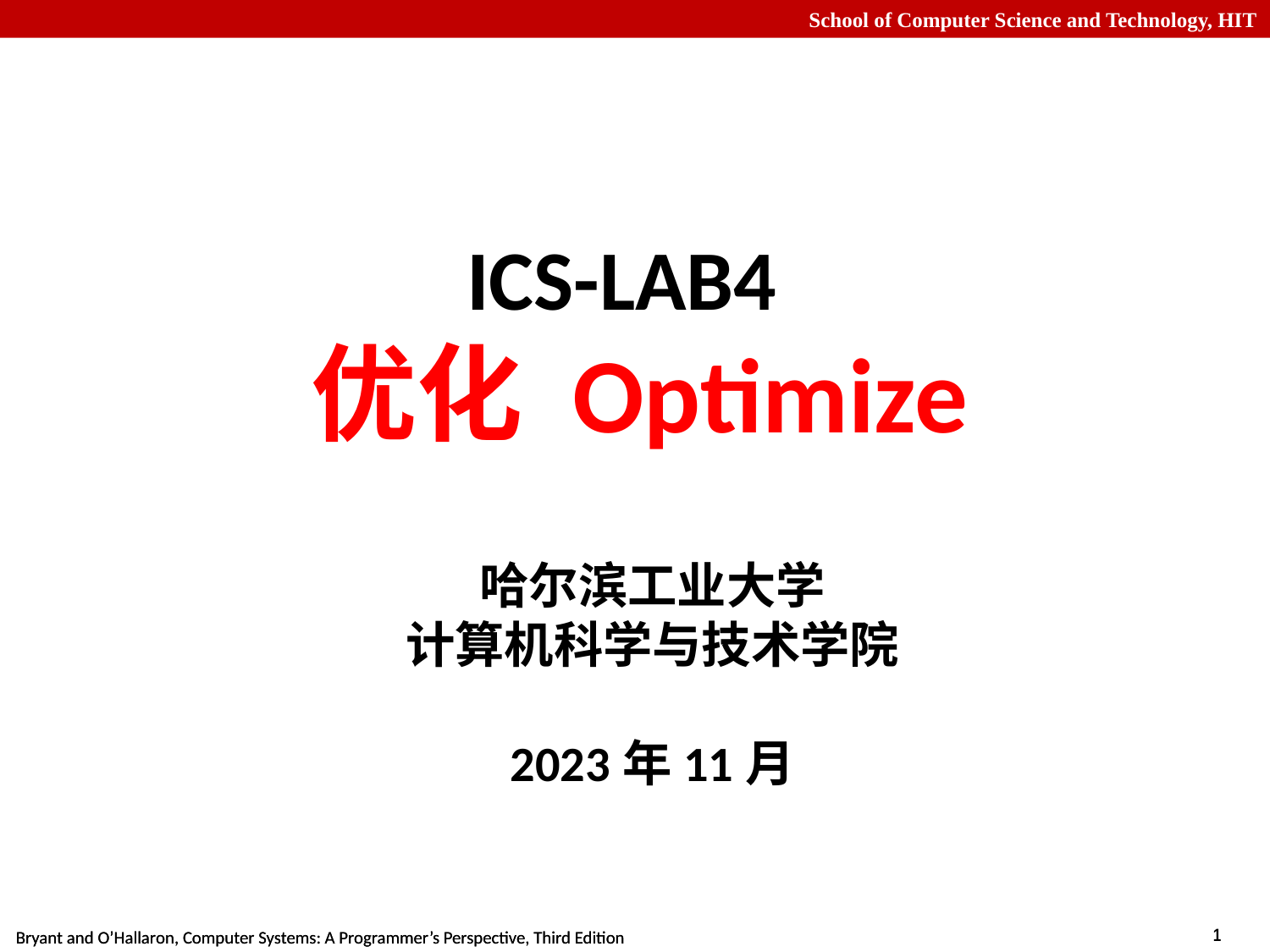

# ICS-LAB4 优化 Optimize
哈尔滨工业大学
计算机科学与技术学院

2023年11月